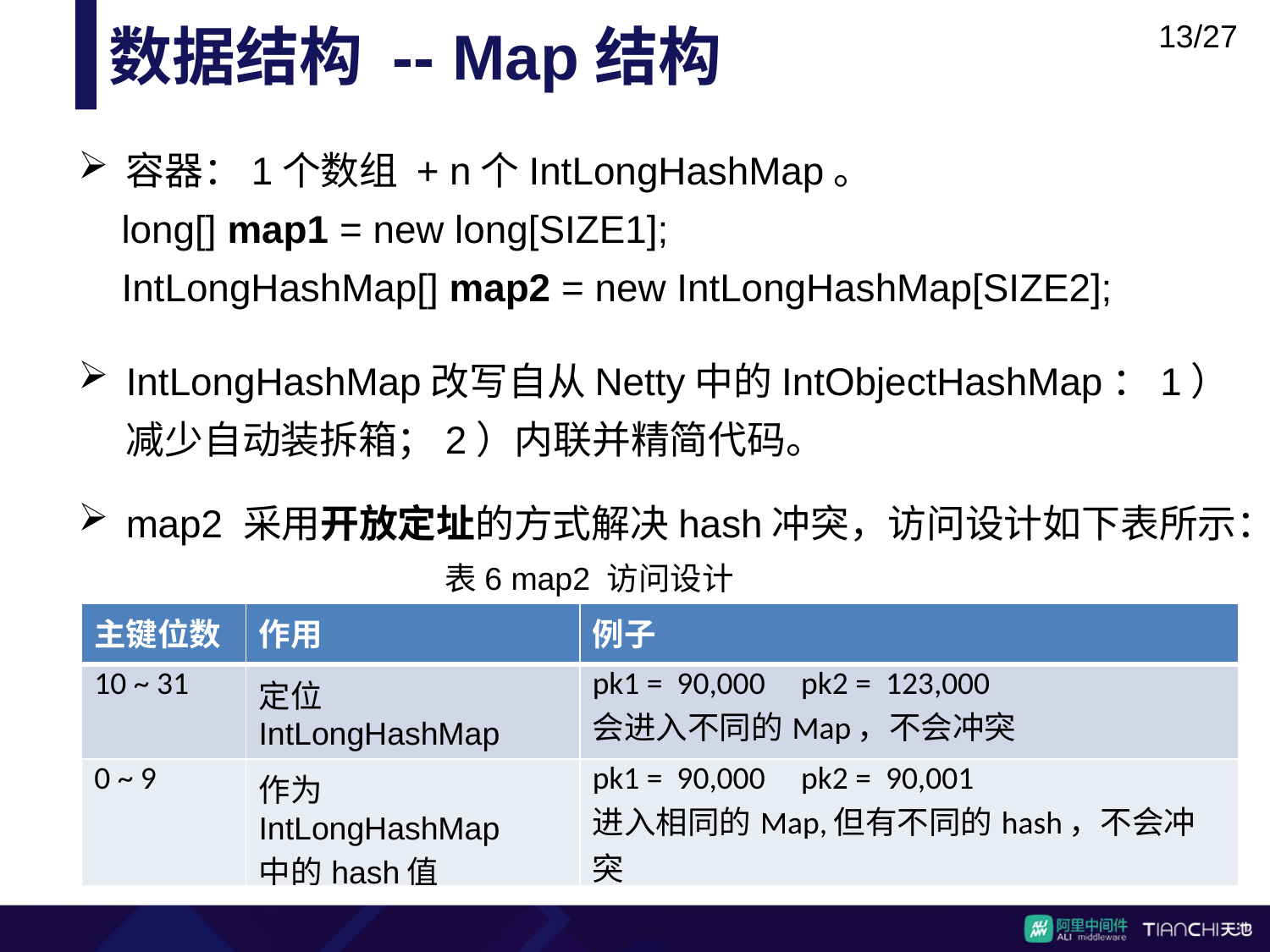

13/27
数据结构 -- Map结构
容器：1个数组 + n个IntLongHashMap。
    long[] map1 = new long[SIZE1];
    IntLongHashMap[] map2 = new IntLongHashMap[SIZE2];
IntLongHashMap改写自从Netty中的IntObjectHashMap：1）减少自动装拆箱；2）内联并精简代码。
map2 采用开放定址的方式解决hash冲突，访问设计如下表所示：
表6 map2 访问设计案
| 主键位数 | 作用 | 例子 |
| --- | --- | --- |
| 10 ~ 31 | 定位IntLongHashMap | pk1 = 90,000 pk2 = 123,000 会进入不同的Map，不会冲突 |
| 0 ~ 9 | 作为IntLongHashMap 中的hash值 | pk1 = 90,000 pk2 = 90,001 进入相同的Map,但有不同的hash，不会冲突 |